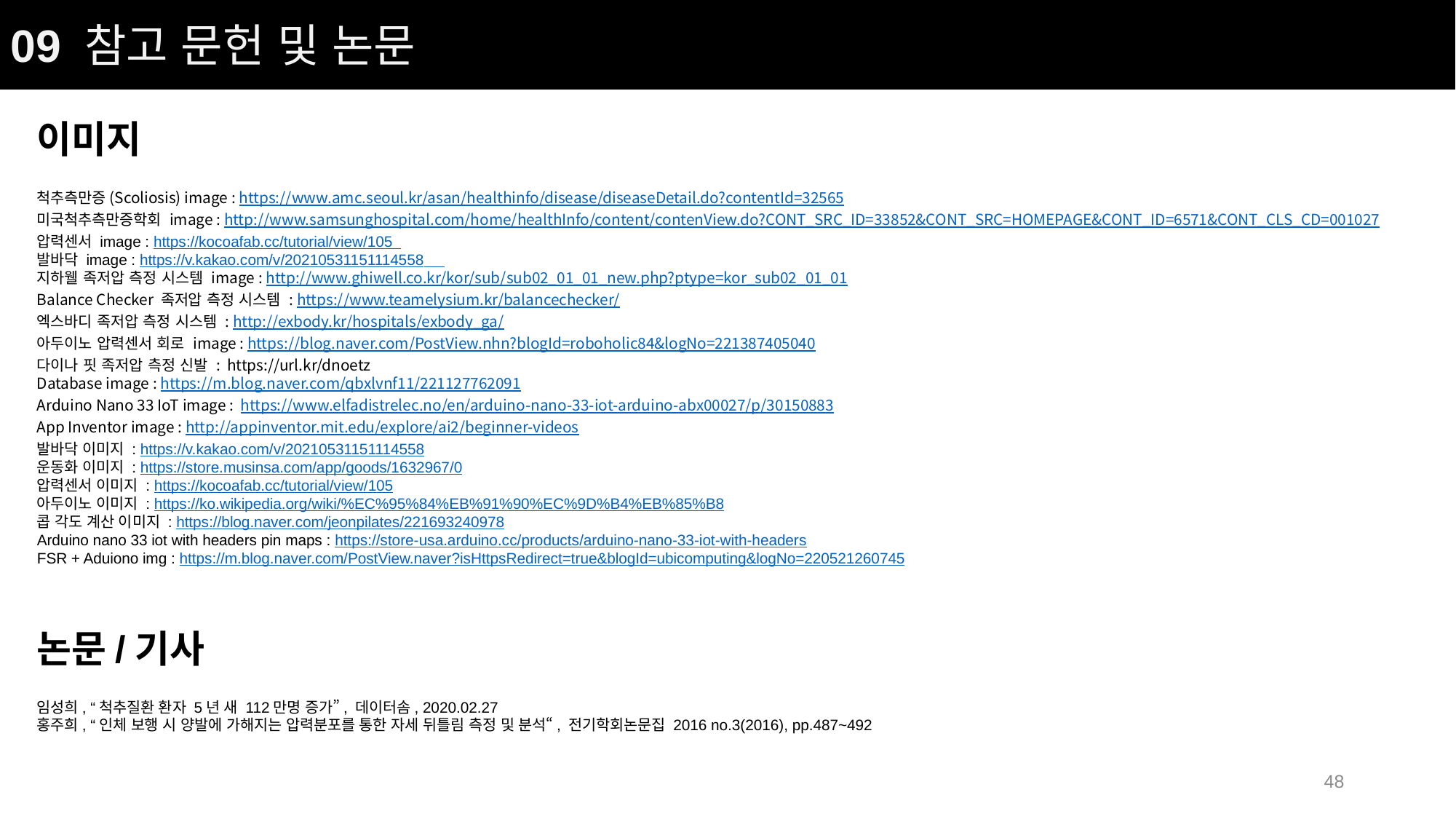

09 참고 문헌 및 논문
이미지

척추측만증(Scoliosis) image : https://www.amc.seoul.kr/asan/healthinfo/disease/diseaseDetail.do?contentId=32565
미국척추측만증학회 image : http://www.samsunghospital.com/home/healthInfo/content/contenView.do?CONT_SRC_ID=33852&CONT_SRC=HOMEPAGE&CONT_ID=6571&CONT_CLS_CD=001027
압력센서 image : https://kocoafab.cc/tutorial/view/105
발바닥 image : https://v.kakao.com/v/20210531151114558
지하웰 족저압 측정 시스템 image : http://www.ghiwell.co.kr/kor/sub/sub02_01_01_new.php?ptype=kor_sub02_01_01
Balance Checker 족저압 측정 시스템 : https://www.teamelysium.kr/balancechecker/
엑스바디 족저압 측정 시스템 : http://exbody.kr/hospitals/exbody_ga/
아두이노 압력센서 회로 image : https://blog.naver.com/PostView.nhn?blogId=roboholic84&logNo=221387405040
다이나 핏 족저압 측정 신발 :  https://url.kr/dnoetz
Database image : https://m.blog.naver.com/qbxlvnf11/221127762091
Arduino Nano 33 IoT image :  https://www.elfadistrelec.no/en/arduino-nano-33-iot-arduino-abx00027/p/30150883
App Inventor image : http://appinventor.mit.edu/explore/ai2/beginner-videos
발바닥 이미지 : https://v.kakao.com/v/20210531151114558
운동화 이미지 : https://store.musinsa.com/app/goods/1632967/0
압력센서 이미지 : https://kocoafab.cc/tutorial/view/105
아두이노 이미지 : https://ko.wikipedia.org/wiki/%EC%95%84%EB%91%90%EC%9D%B4%EB%85%B8
콥 각도 계산 이미지 : https://blog.naver.com/jeonpilates/221693240978
Arduino nano 33 iot with headers pin maps : https://store-usa.arduino.cc/products/arduino-nano-33-iot-with-headers
FSR + Aduiono img : https://m.blog.naver.com/PostView.naver?isHttpsRedirect=true&blogId=ubicomputing&logNo=220521260745

논문/기사

임성희, “척추질환 환자 5년 새 112만명 증가”, 데이터솜, 2020.02.27
홍주희, “인체 보행 시 양발에 가해지는 압력분포를 통한 자세 뒤틀림 측정 및 분석“, 전기학회논문집 2016 no.3(2016), pp.487~492
48